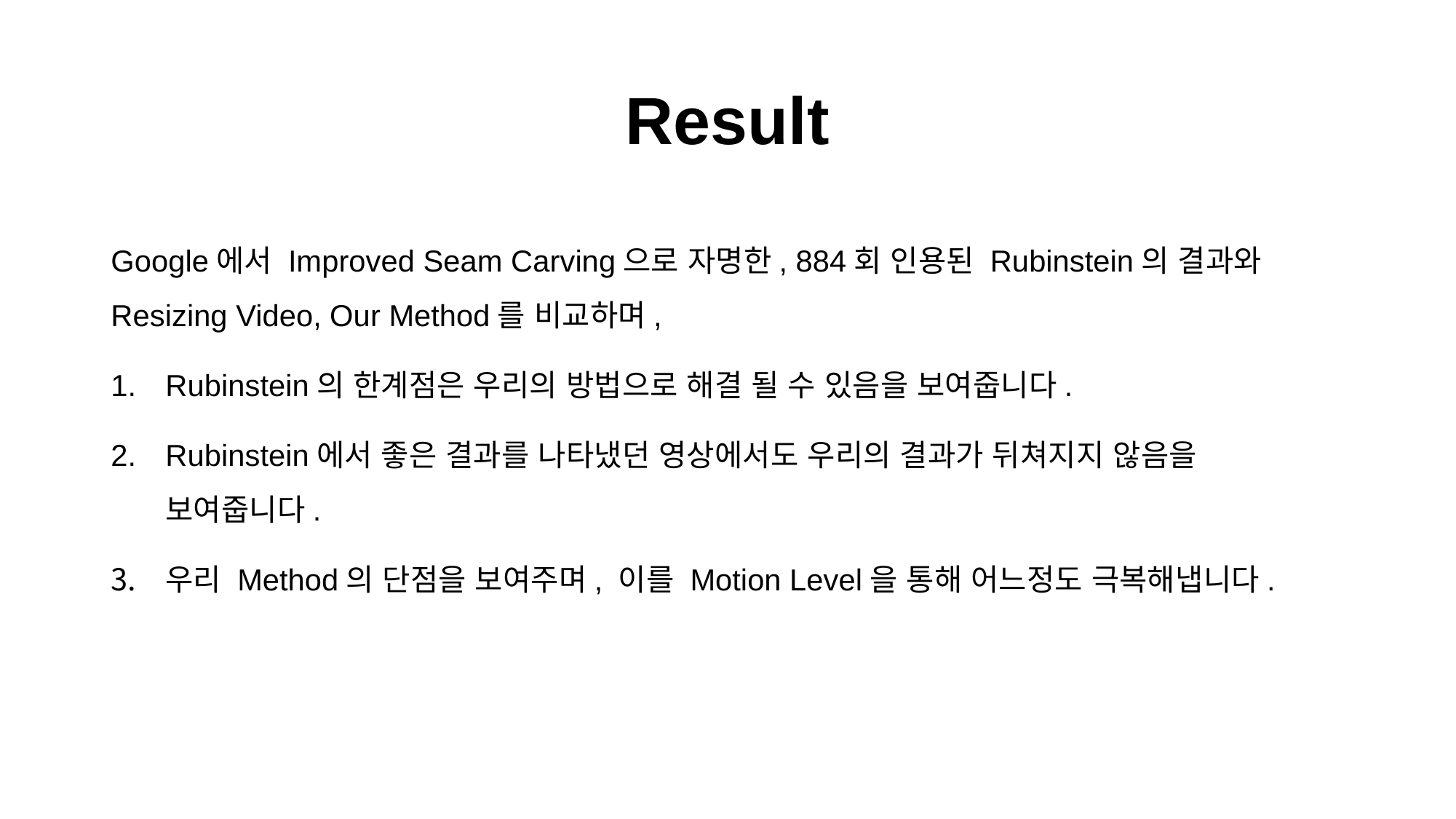

# Result
Google에서 Improved Seam Carving으로 자명한, 884회 인용된 Rubinstein의 결과와 Resizing Video, Our Method를 비교하며,
Rubinstein의 한계점은 우리의 방법으로 해결 될 수 있음을 보여줍니다.
Rubinstein에서 좋은 결과를 나타냈던 영상에서도 우리의 결과가 뒤쳐지지 않음을 보여줍니다.
우리 Method의 단점을 보여주며, 이를 Motion Level을 통해 어느정도 극복해냅니다.